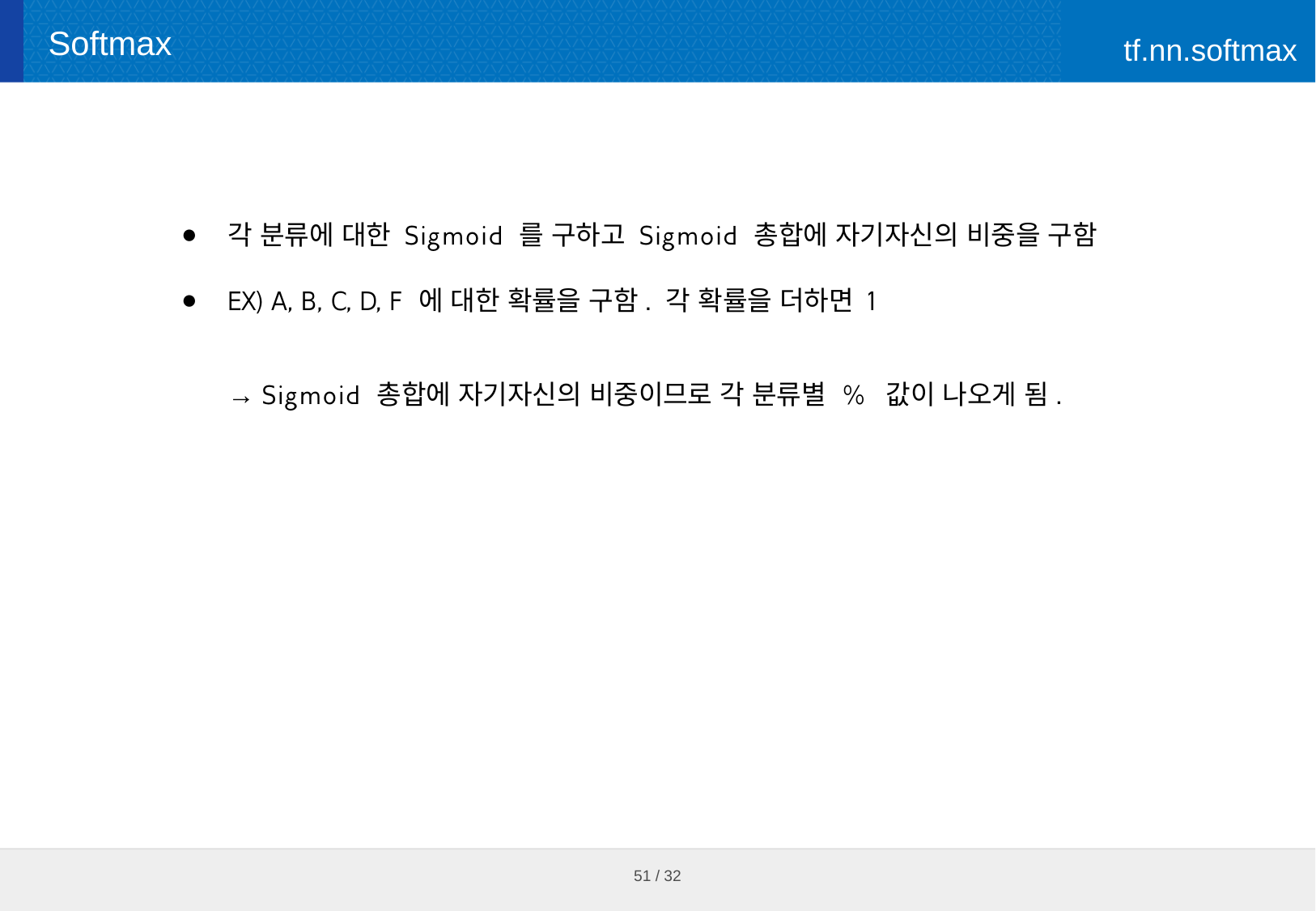

# Softmax
tf.nn.softmax
각 분류에 대한 Sigmoid 를 구하고 Sigmoid 총합에 자기자신의 비중을 구함

EX) A, B, C, D, F 에 대한 확률을 구함. 각 확률을 더하면 1

→ Sigmoid 총합에 자기자신의 비중이므로 각 분류별 % 값이 나오게 됨.